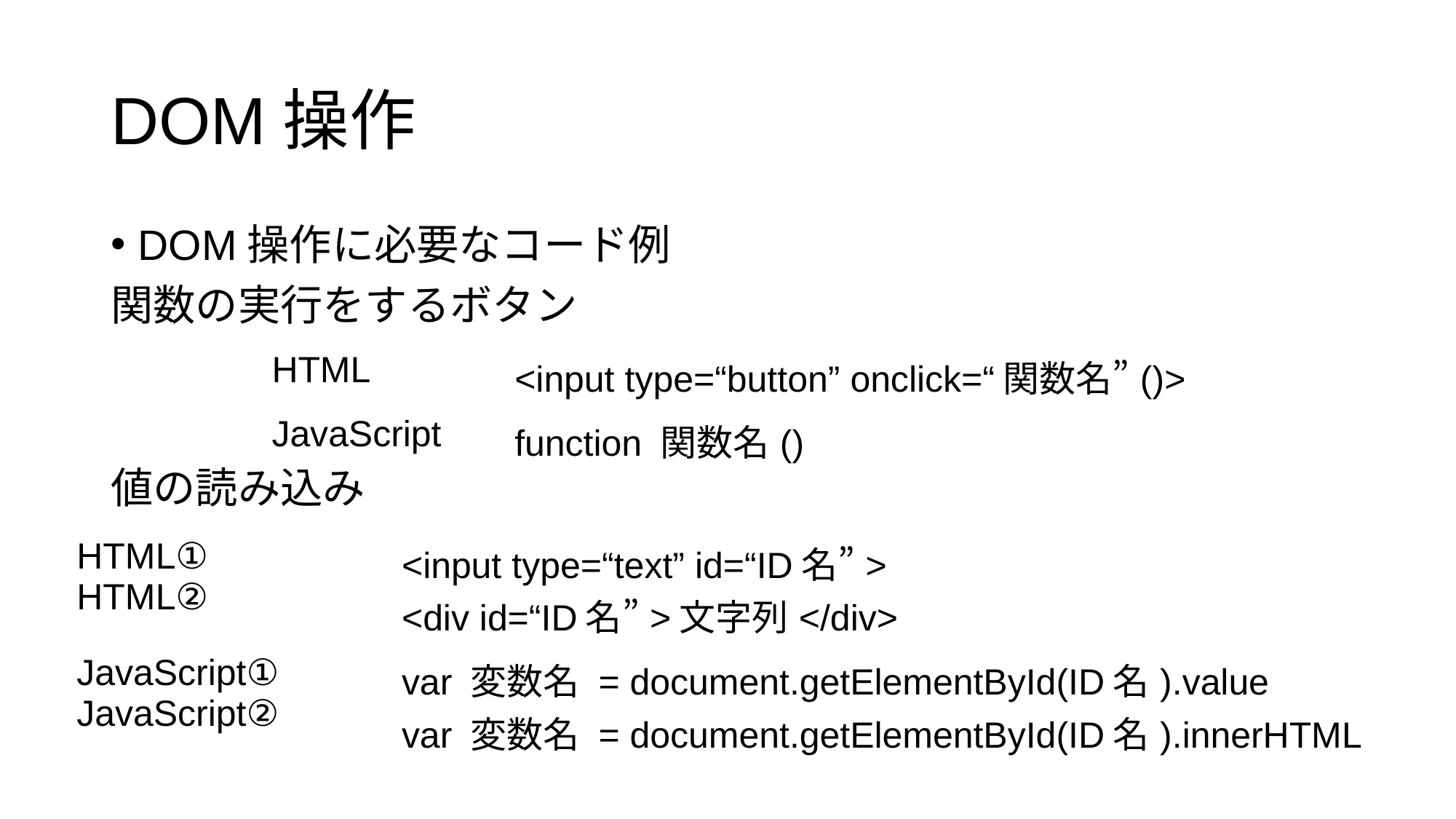

# DOM操作
DOM操作に必要なコード例
関数の実行をするボタン

値の読み込み
| HTML | <input type=“button” onclick=“関数名”()> |
| --- | --- |
| JavaScript | function 関数名() |
| HTML① HTML② | <input type=“text” id=“ID名”> <div id=“ID名”>文字列</div> |
| --- | --- |
| JavaScript① JavaScript② | var 変数名 = document.getElementById(ID名).value var 変数名 = document.getElementById(ID名).innerHTML |